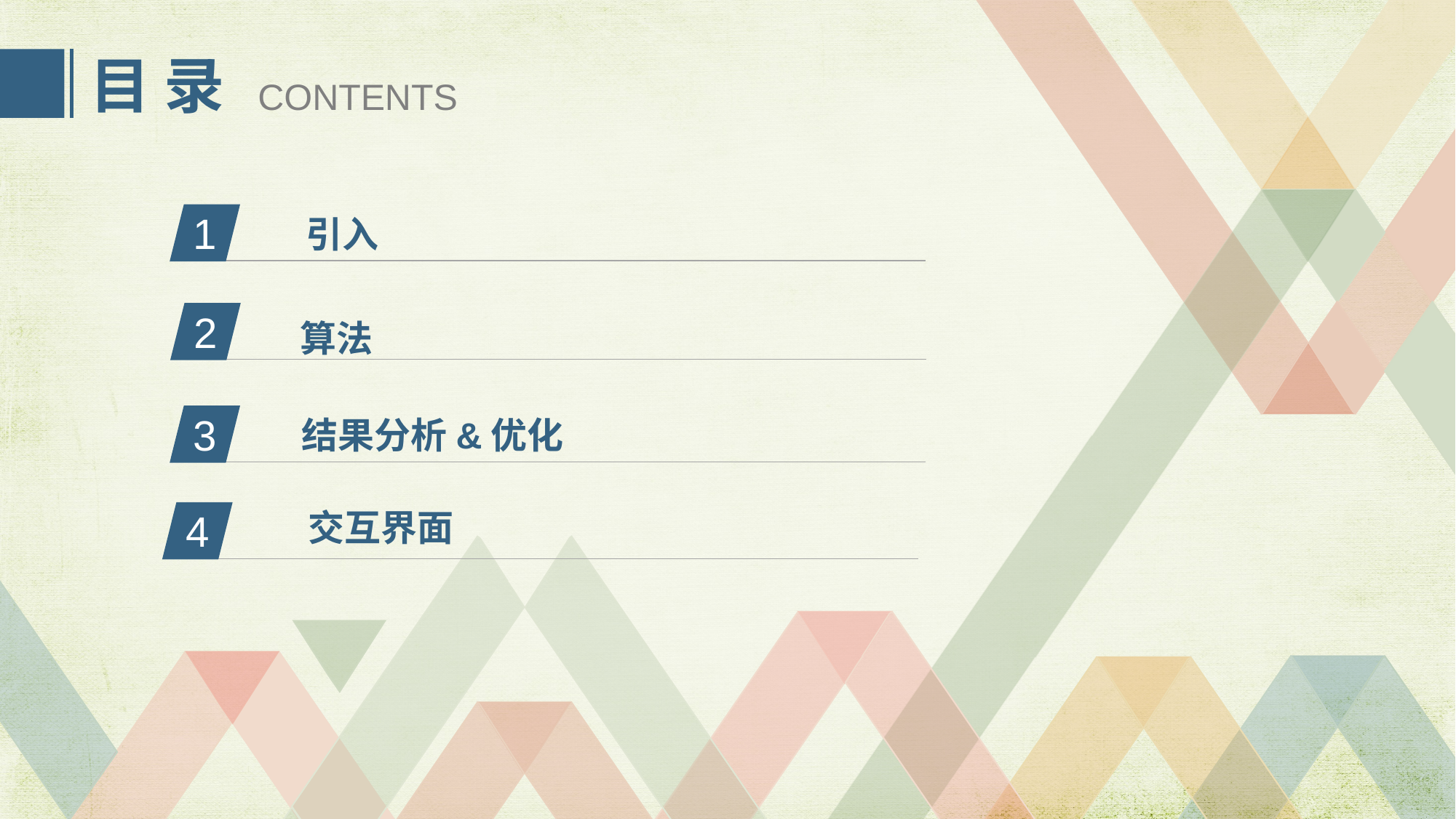

目 录

CONTENTS

1

引入

算法
2

3

结果分析&优化
交互界面
4